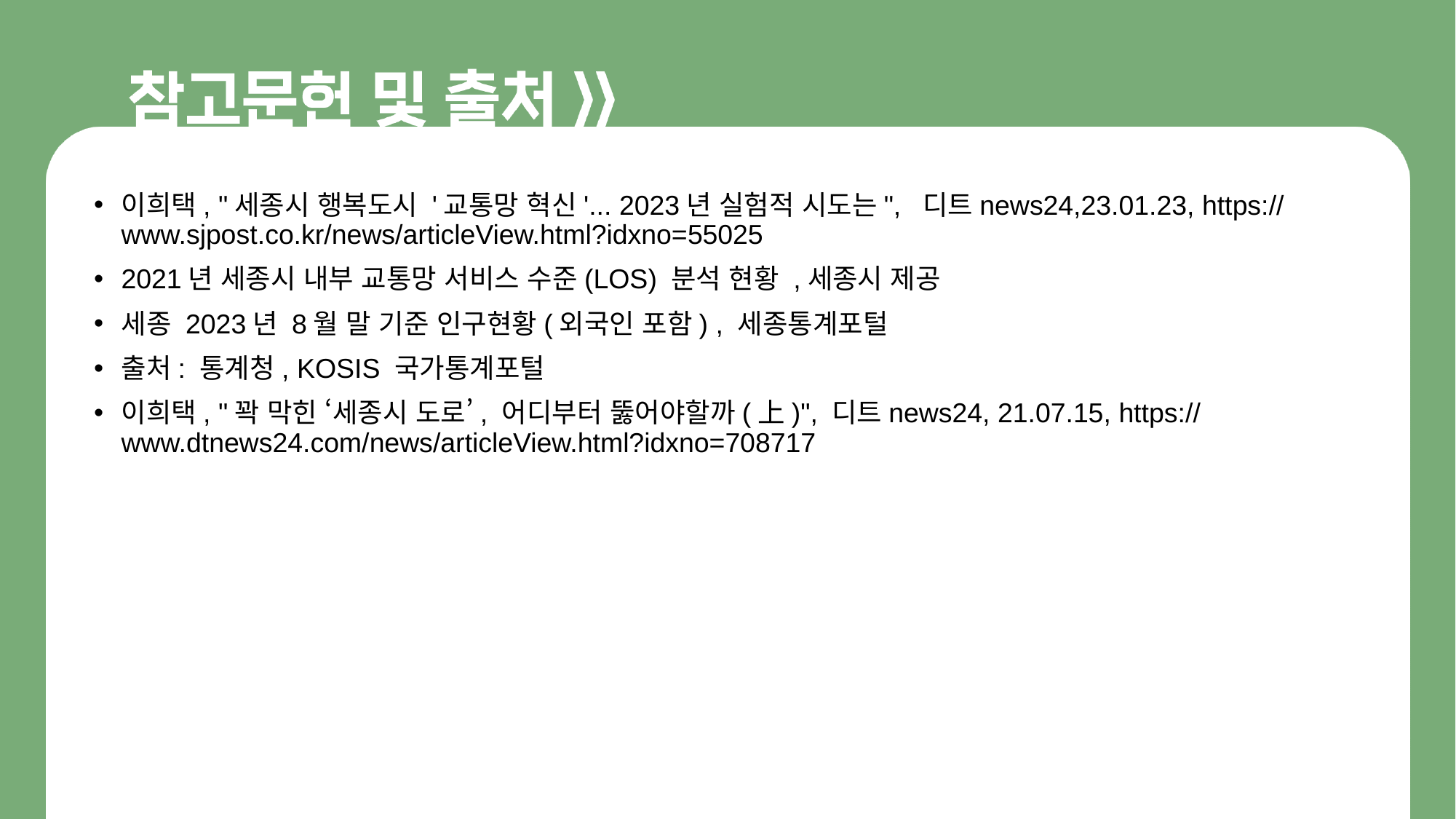

이희택, "세종시 행복도시 '교통망 혁신'... 2023년 실험적 시도는",  디트news24,23.01.23, https://www.sjpost.co.kr/news/articleView.html?idxno=55025
2021년 세종시 내부 교통망 서비스 수준(LOS) 분석 현황 ,세종시 제공
세종 2023년 8월 말 기준 인구현황(외국인 포함) , 세종통계포털
출처: 통계청, KOSIS 국가통계포털
이희택, "꽉 막힌 ‘세종시 도로’, 어디부터 뚫어야할까(上)", 디트news24, 21.07.15, https://www.dtnews24.com/news/articleView.html?idxno=708717
28